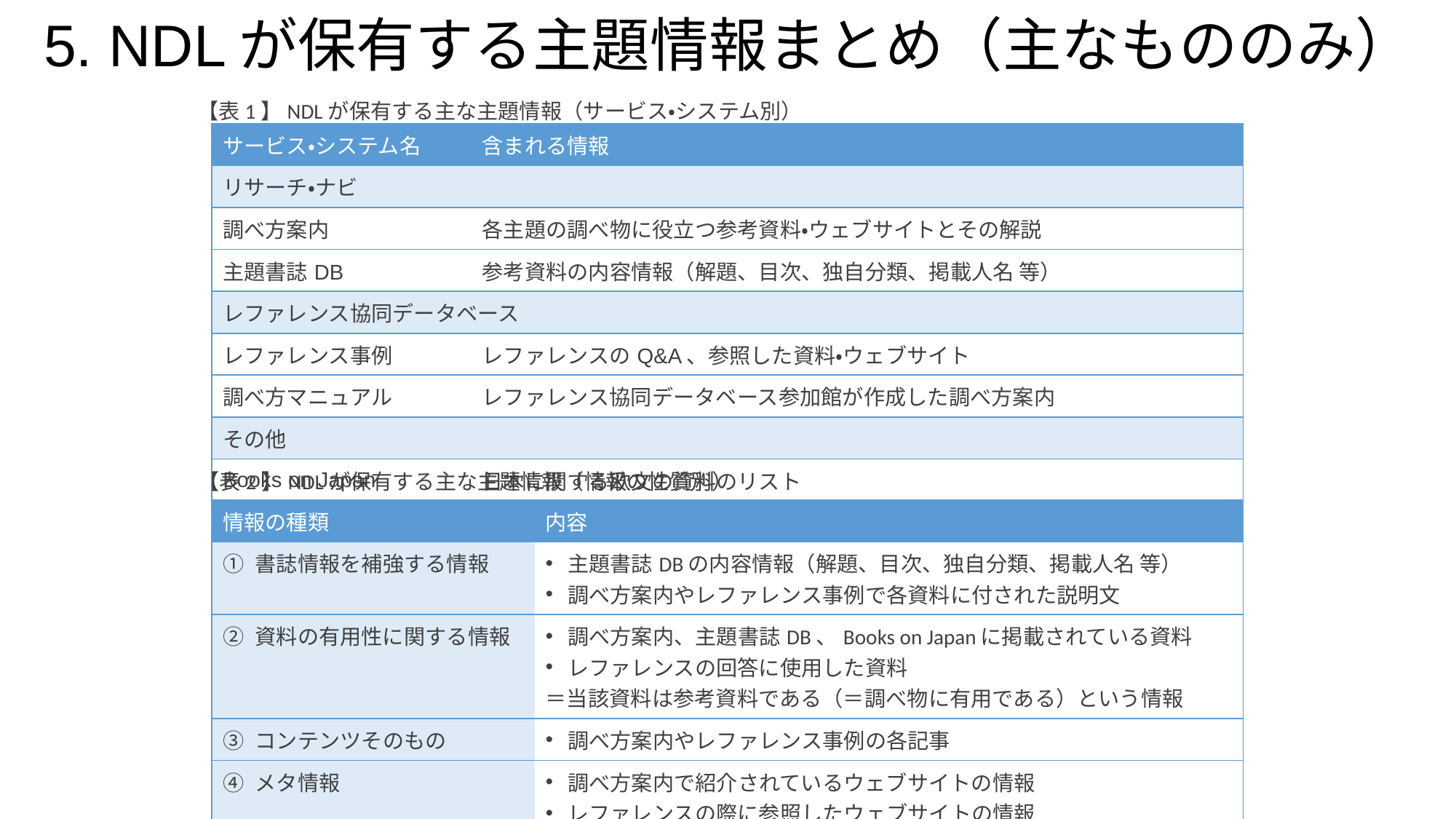

# 5. NDLが保有する主題情報まとめ（主なもののみ）
【表1】NDLが保有する主な主題情報（サービス・システム別）
| サービス・システム名 | 含まれる情報 |
| --- | --- |
| リサーチ・ナビ |  |
| 調べ方案内 | 各主題の調べ物に役立つ参考資料・ウェブサイトとその解説 |
| 主題書誌DB | 参考資料の内容情報（解題、目次、独自分類、掲載人名 等） |
| レファレンス協同データベース |  |
| レファレンス事例 | レファレンスのQ&A、参照した資料・ウェブサイト |
| 調べ方マニュアル | レファレンス協同データベース参加館が作成した調べ方案内 |
| その他 |  |
| Books on Japan | 日本に関する欧文の資料のリスト |
【表2】NDLが保有する主な主題情報（情報の性質別）
| 情報の種類 | 内容 |
| --- | --- |
| ① 書誌情報を補強する情報 | 主題書誌DBの内容情報（解題、目次、独自分類、掲載人名 等） 調べ方案内やレファレンス事例で各資料に付された説明文 |
| ② 資料の有用性に関する情報 | 調べ方案内、主題書誌DB、Books on Japanに掲載されている資料 レファレンスの回答に使用した資料 ＝当該資料は参考資料である（＝調べ物に有用である）という情報 |
| ③ コンテンツそのもの | 調べ方案内やレファレンス事例の各記事 |
| ④ メタ情報 | 調べ方案内で紹介されているウェブサイトの情報 レファレンスの際に参照したウェブサイトの情報 ＝調べ物に有用なウェブサイトのメタ情報 |